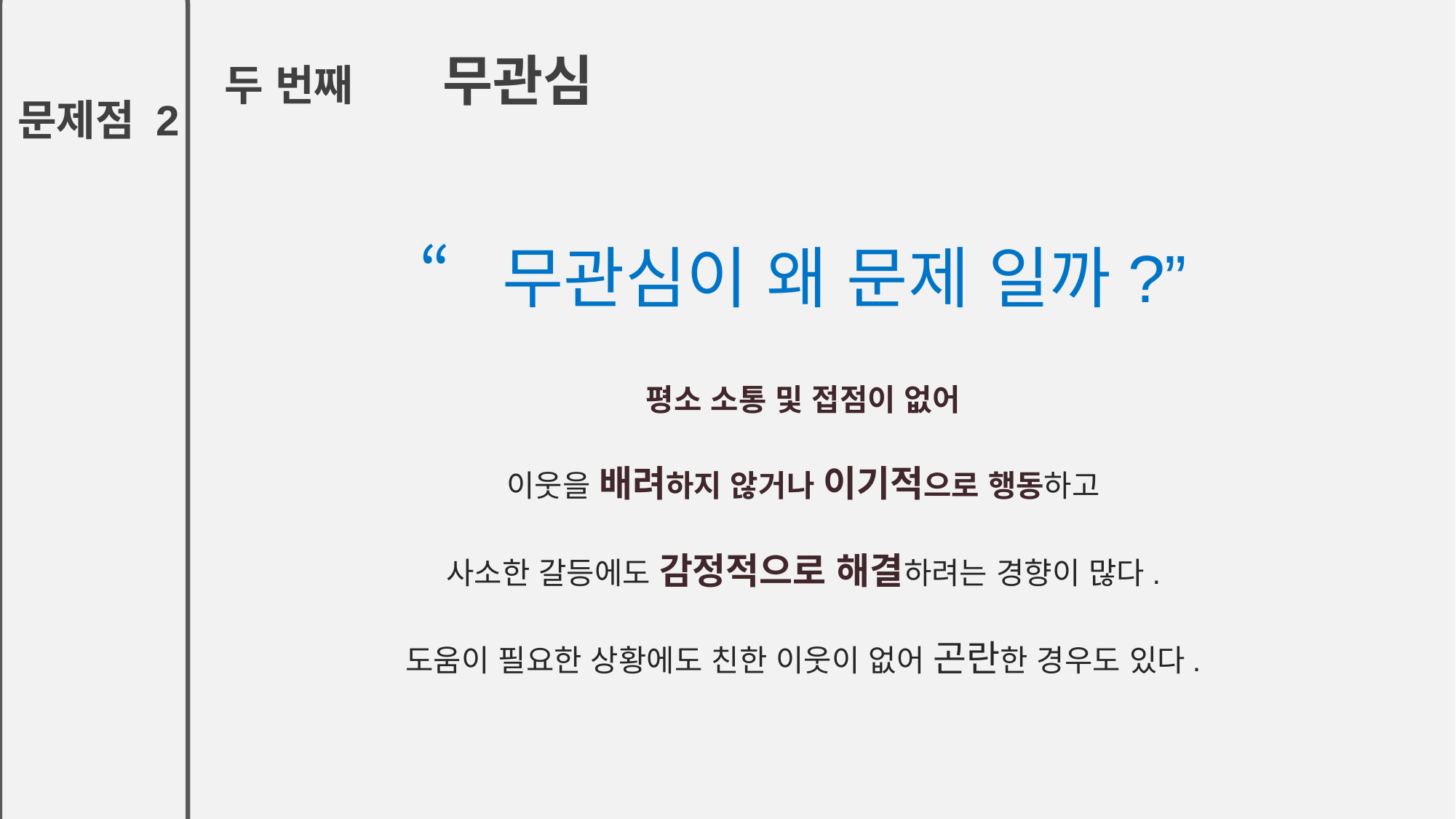

두 번째 	무관심
문제점 2
“무관심이 왜 문제 일까?”
평소 소통 및 접점이 없어
이웃을 배려하지 않거나 이기적으로 행동하고
사소한 갈등에도 감정적으로 해결하려는 경향이 많다.
도움이 필요한 상황에도 친한 이웃이 없어 곤란한 경우도 있다.